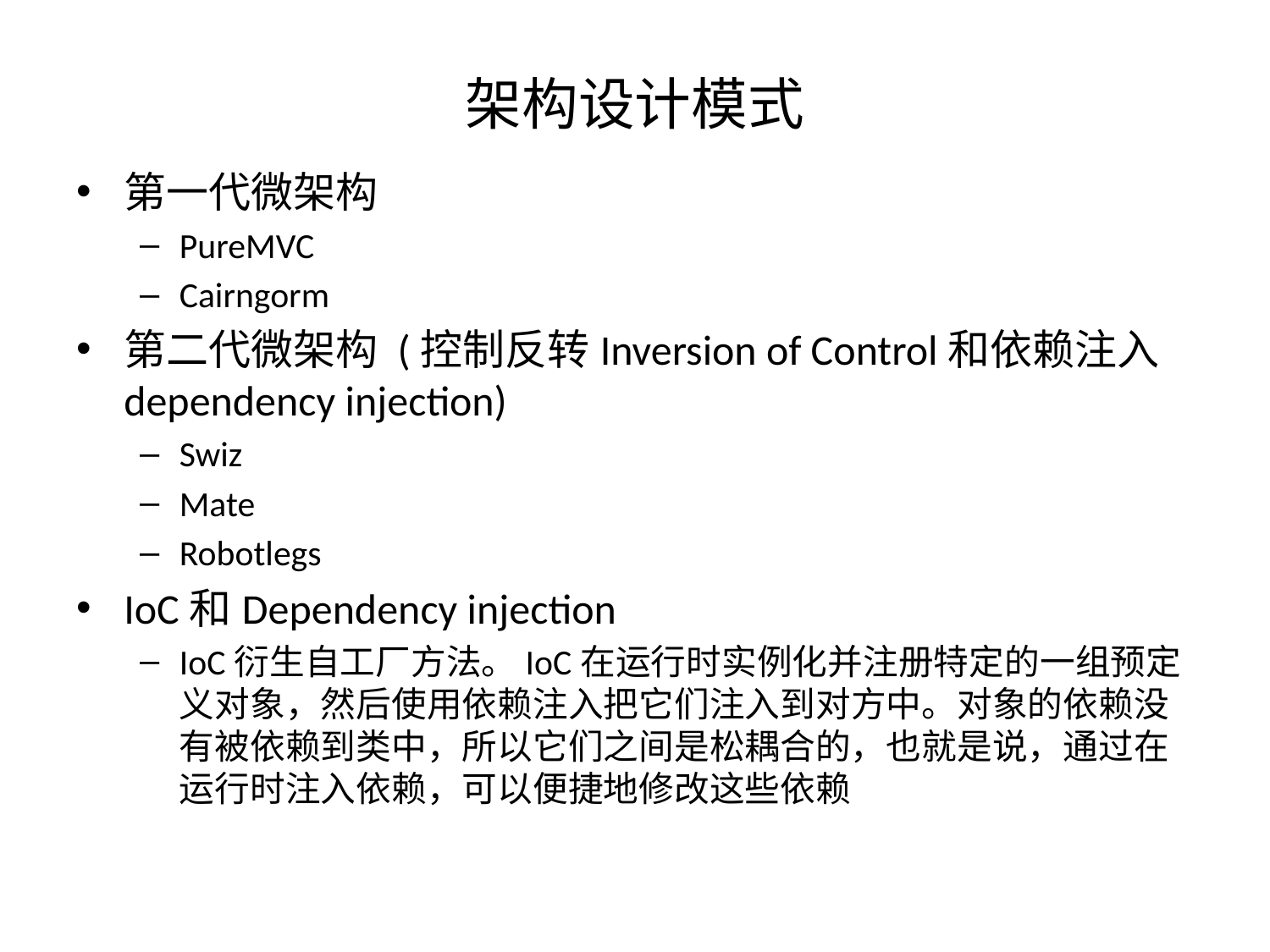

# 架构设计模式
第一代微架构
PureMVC
Cairngorm
第二代微架构 (控制反转Inversion of Control和依赖注入dependency injection)
Swiz
Mate
Robotlegs
IoC和Dependency injection
IoC衍生自工厂方法。IoC在运行时实例化并注册特定的一组预定义对象，然后使用依赖注入把它们注入到对方中。对象的依赖没有被依赖到类中，所以它们之间是松耦合的，也就是说，通过在运行时注入依赖，可以便捷地修改这些依赖